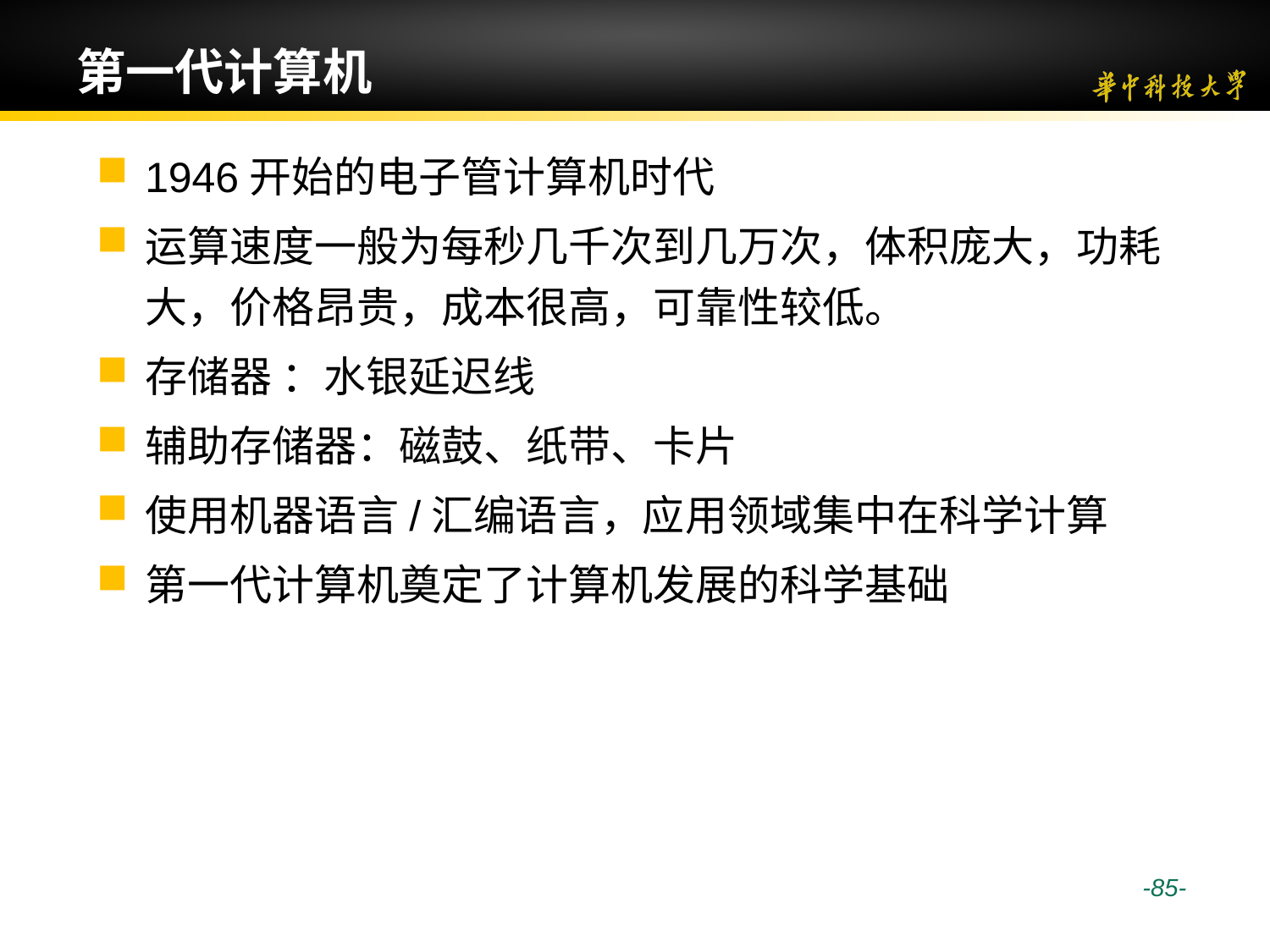

# 第一代计算机
1946开始的电子管计算机时代
运算速度一般为每秒几千次到几万次，体积庞大，功耗大，价格昂贵，成本很高，可靠性较低。
存储器 ：水银延迟线
辅助存储器：磁鼓、纸带、卡片
使用机器语言/汇编语言，应用领域集中在科学计算
第一代计算机奠定了计算机发展的科学基础
 -85-